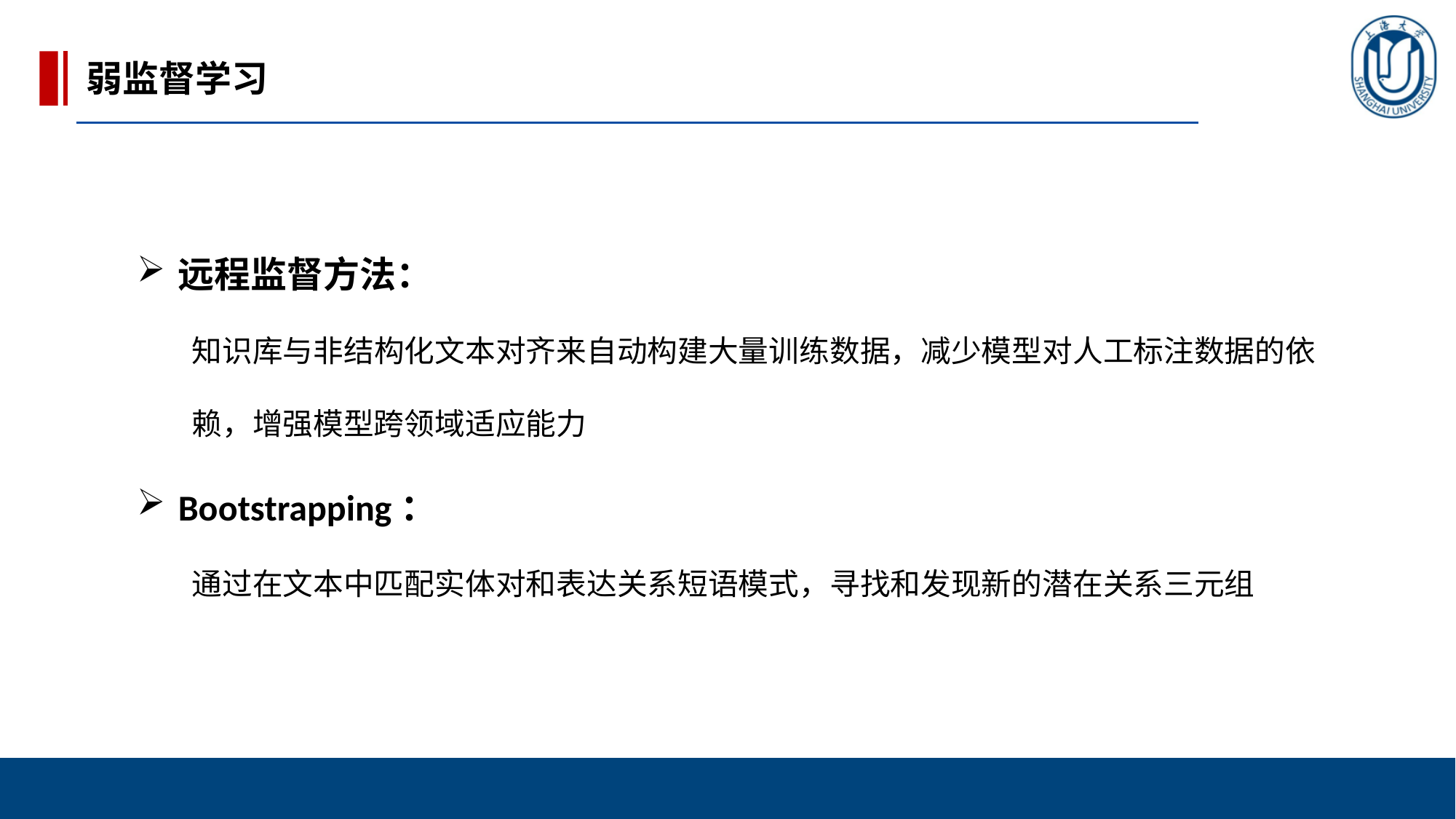

弱监督学习
远程监督方法：
知识库与非结构化文本对齐来自动构建大量训练数据，减少模型对人工标注数据的依赖，增强模型跨领域适应能力
Bootstrapping：
通过在文本中匹配实体对和表达关系短语模式，寻找和发现新的潜在关系三元组
55